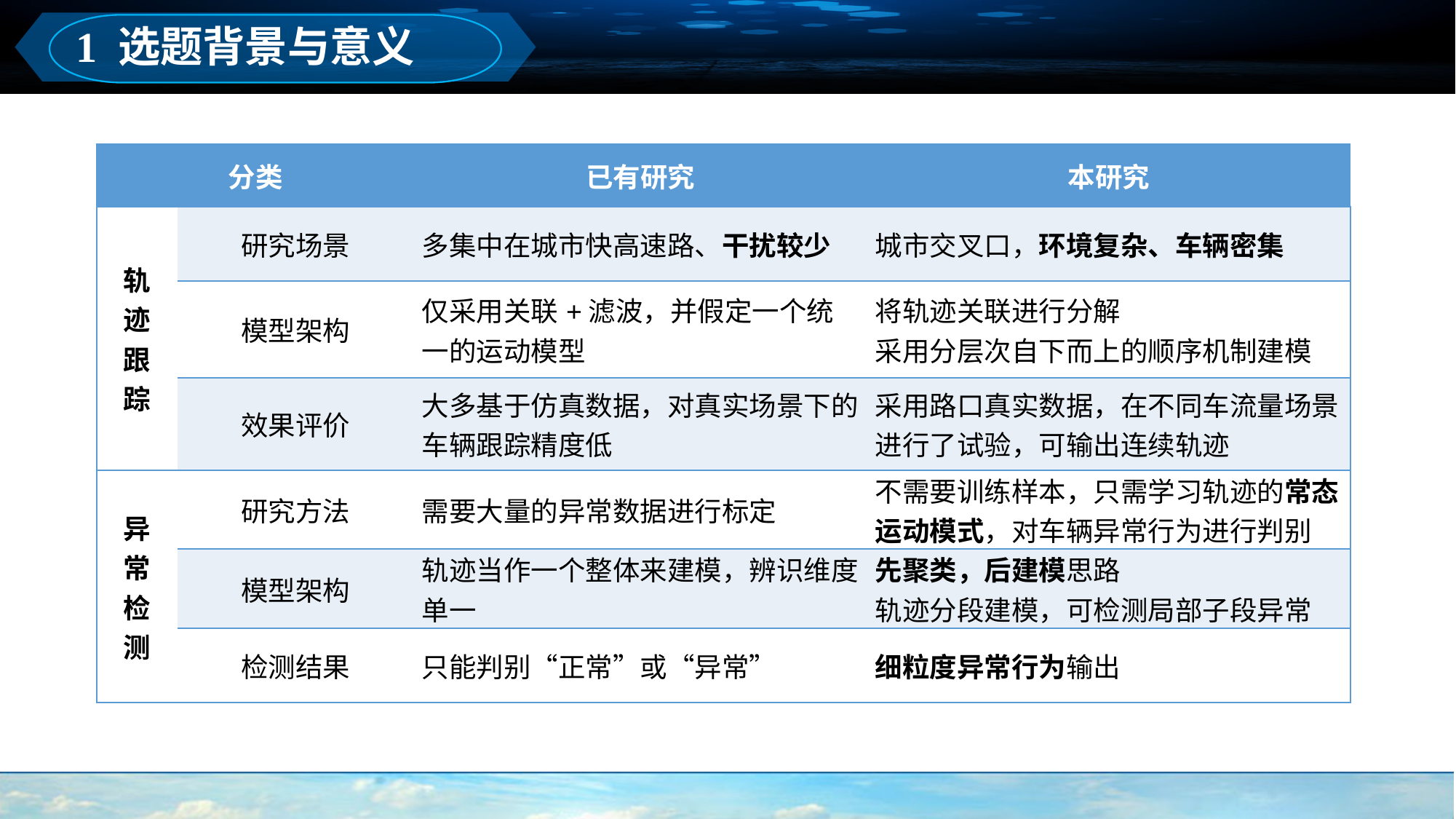

1 选题背景与意义
| 分类 |  | 已有研究 | 本研究 |
| --- | --- | --- | --- |
| 轨 迹 跟 踪 | 研究场景 | 多集中在城市快高速路、干扰较少 | 城市交叉口，环境复杂、车辆密集 |
|  | 模型架构 | 仅采用关联+滤波，并假定一个统一的运动模型 | 将轨迹关联进行分解 采用分层次自下而上的顺序机制建模 |
|  | 效果评价 | 大多基于仿真数据，对真实场景下的车辆跟踪精度低 | 采用路口真实数据，在不同车流量场景进行了试验，可输出连续轨迹 |
| 异 常 检 测 | 研究方法 | 需要大量的异常数据进行标定 | 不需要训练样本，只需学习轨迹的常态运动模式，对车辆异常行为进行判别 |
|  | 模型架构 | 轨迹当作一个整体来建模，辨识维度单一 | 先聚类，后建模思路 轨迹分段建模，可检测局部子段异常 |
|  | 检测结果 | 只能判别“正常”或“异常” | 细粒度异常行为输出 |